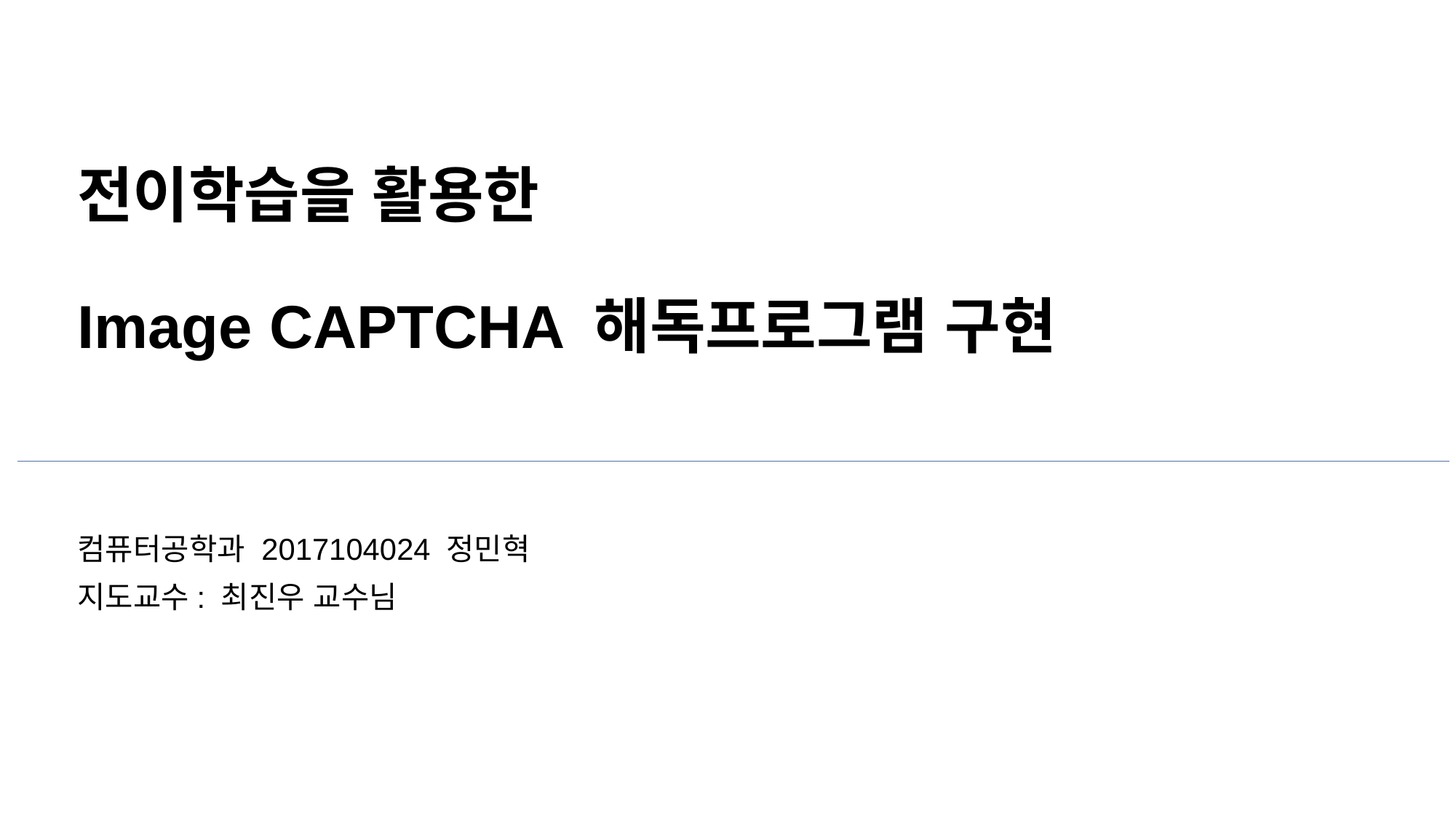

# 전이학습을 활용한 Image CAPTCHA 해독프로그램 구현
컴퓨터공학과 2017104024 정민혁
지도교수: 최진우 교수님